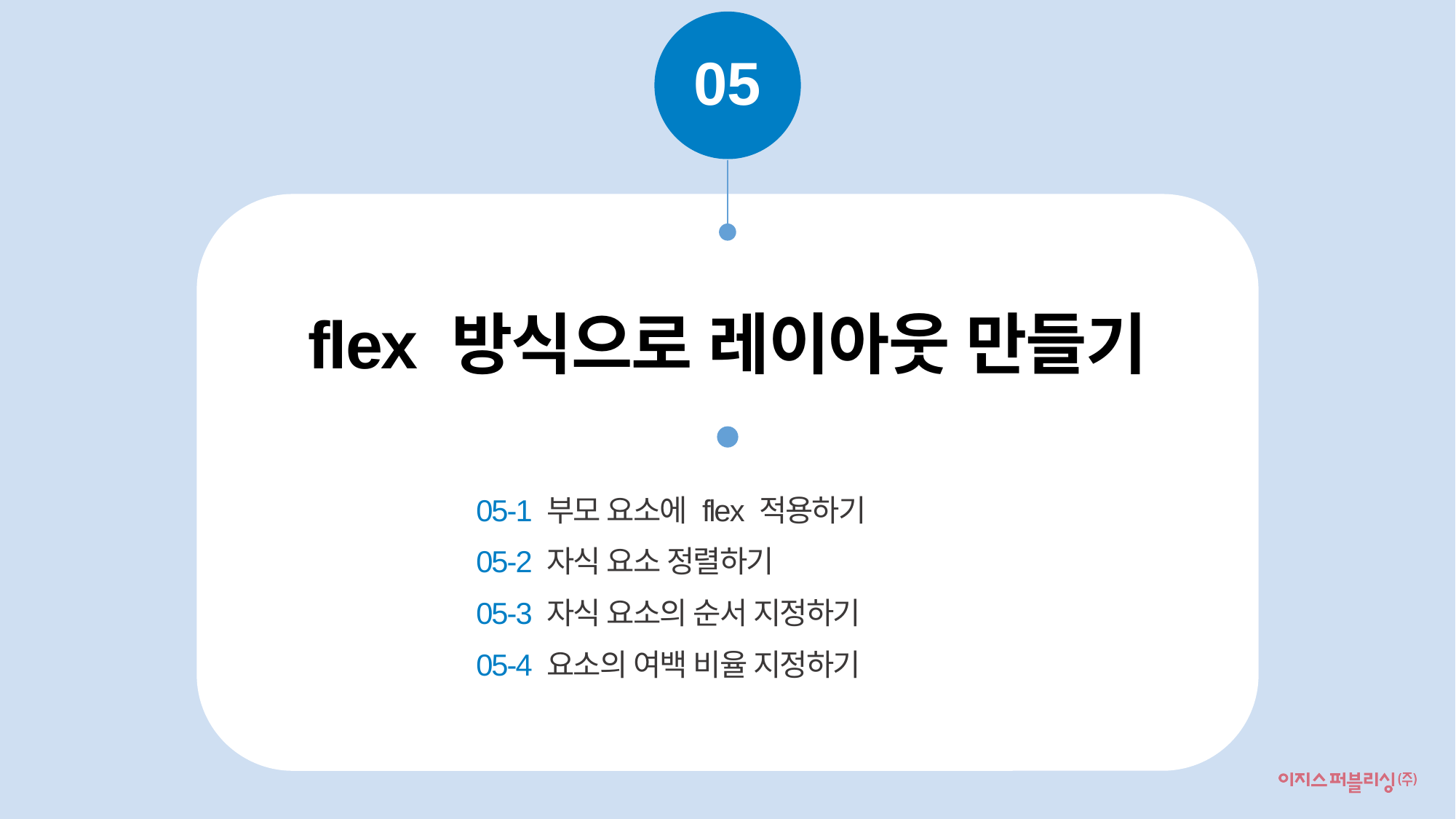

05
flex 방식으로 레이아웃 만들기
05-1 부모 요소에 flex 적용하기
05-2 자식 요소 정렬하기
05-3 자식 요소의 순서 지정하기
05-4 요소의 여백 비율 지정하기